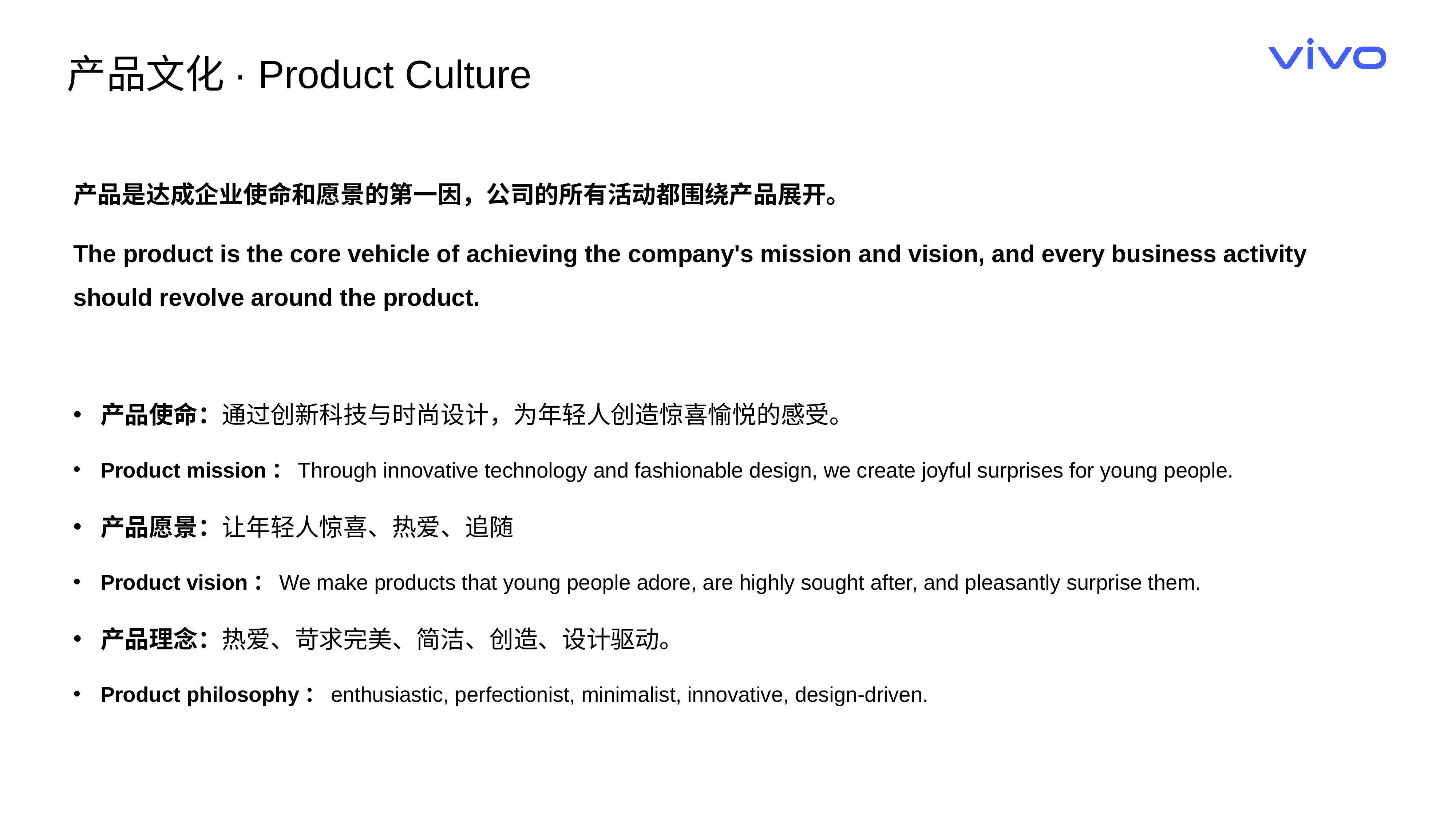

产品文化· Product Culture
产品是达成企业使命和愿景的第一因，公司的所有活动都围绕产品展开。
The product is the core vehicle of achieving the company's mission and vision, and every business activity should revolve around the product.

产品使命：通过创新科技与时尚设计，为年轻人创造惊喜愉悦的感受。
Product mission：Through innovative technology and fashionable design, we create joyful surprises for young people.
产品愿景：让年轻人惊喜、热爱、追随
Product vision：We make products that young people adore, are highly sought after, and pleasantly surprise them.
产品理念：热爱、苛求完美、简洁、创造、设计驱动。
Product philosophy：enthusiastic, perfectionist, minimalist, innovative, design-driven.